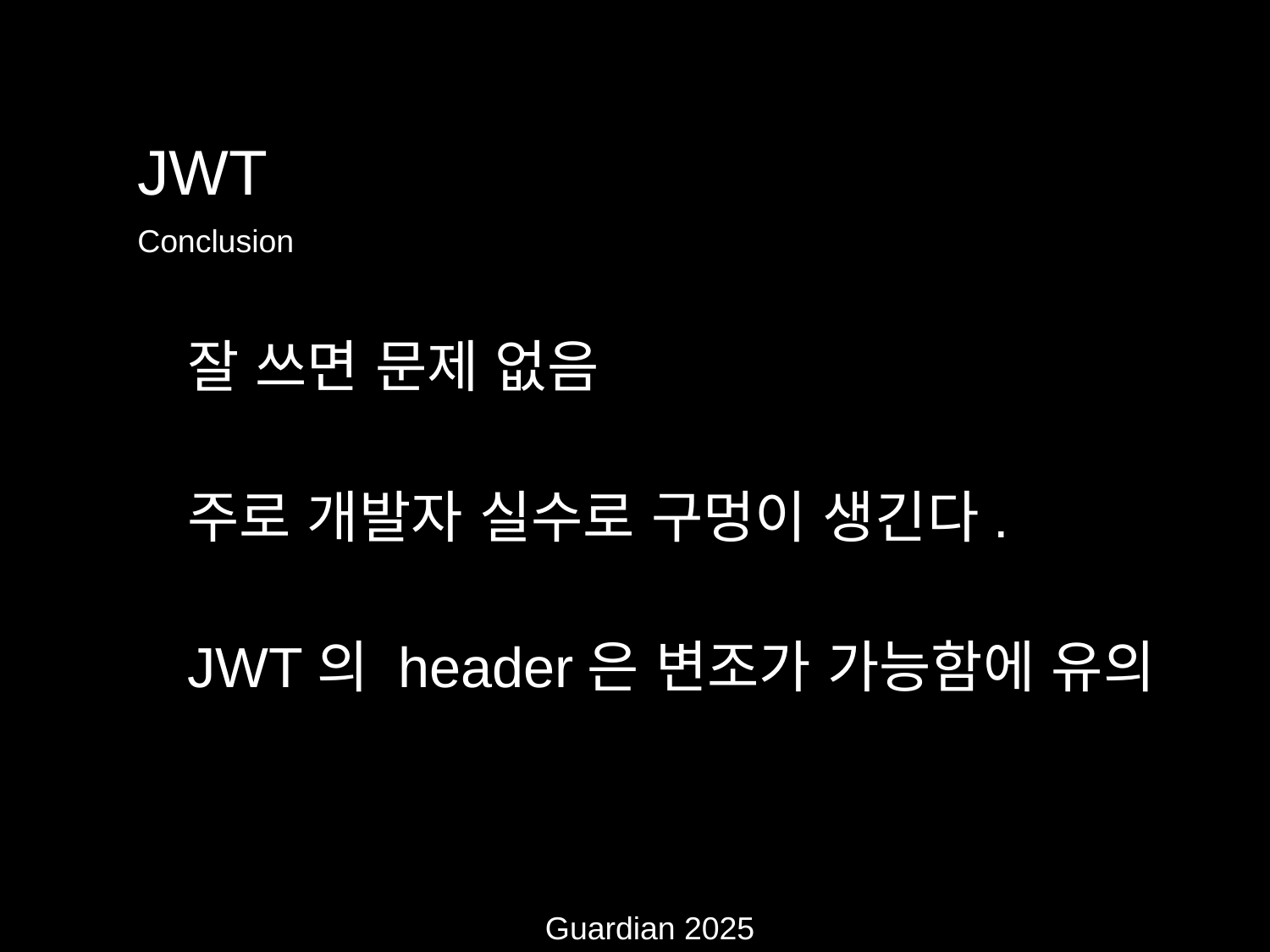

JWT
Conclusion
잘 쓰면 문제 없음
주로 개발자 실수로 구멍이 생긴다.
JWT의 header은 변조가 가능함에 유의